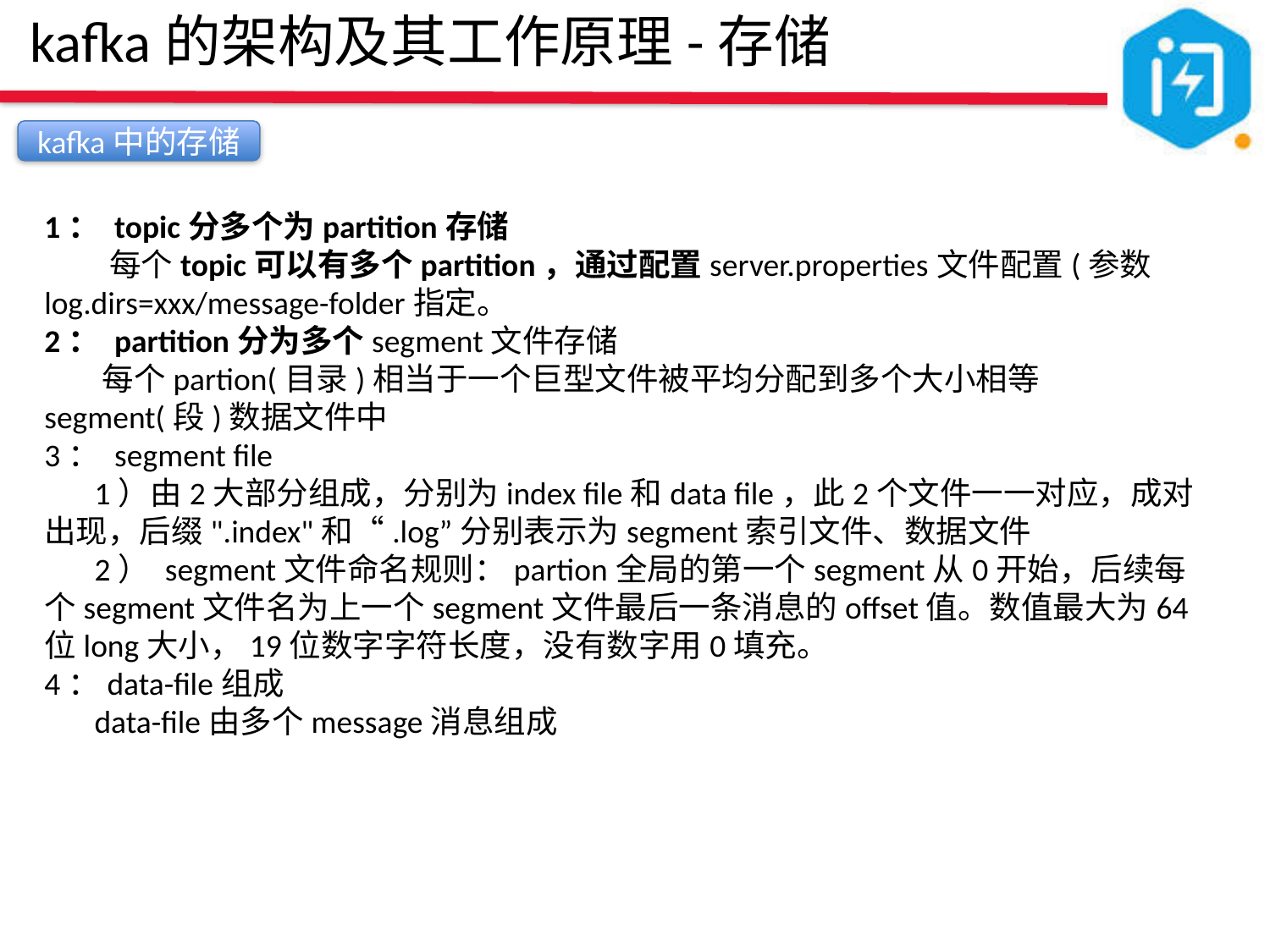

kafka的架构及其工作原理-存储
kafka中的存储
1： topic分多个为partition存储
        每个topic可以有多个partition，通过配置server.properties文件配置(参数log.dirs=xxx/message-folder指定。
2： partition分为多个segment文件存储
       每个partion(目录)相当于一个巨型文件被平均分配到多个大小相等segment(段)数据文件中
3： segment file
       1）由2大部分组成，分别为index file和data file，此2个文件一一对应，成对出现，后缀".index"和“.log”分别表示为segment索引文件、数据文件
       2） segment文件命名规则：partion全局的第一个segment从0开始，后续每个segment文件名为上一个segment文件最后一条消息的offset值。数值最大为64位long大小，19位数字字符长度，没有数字用0填充。
4：data-file组成
       data-file由多个message消息组成